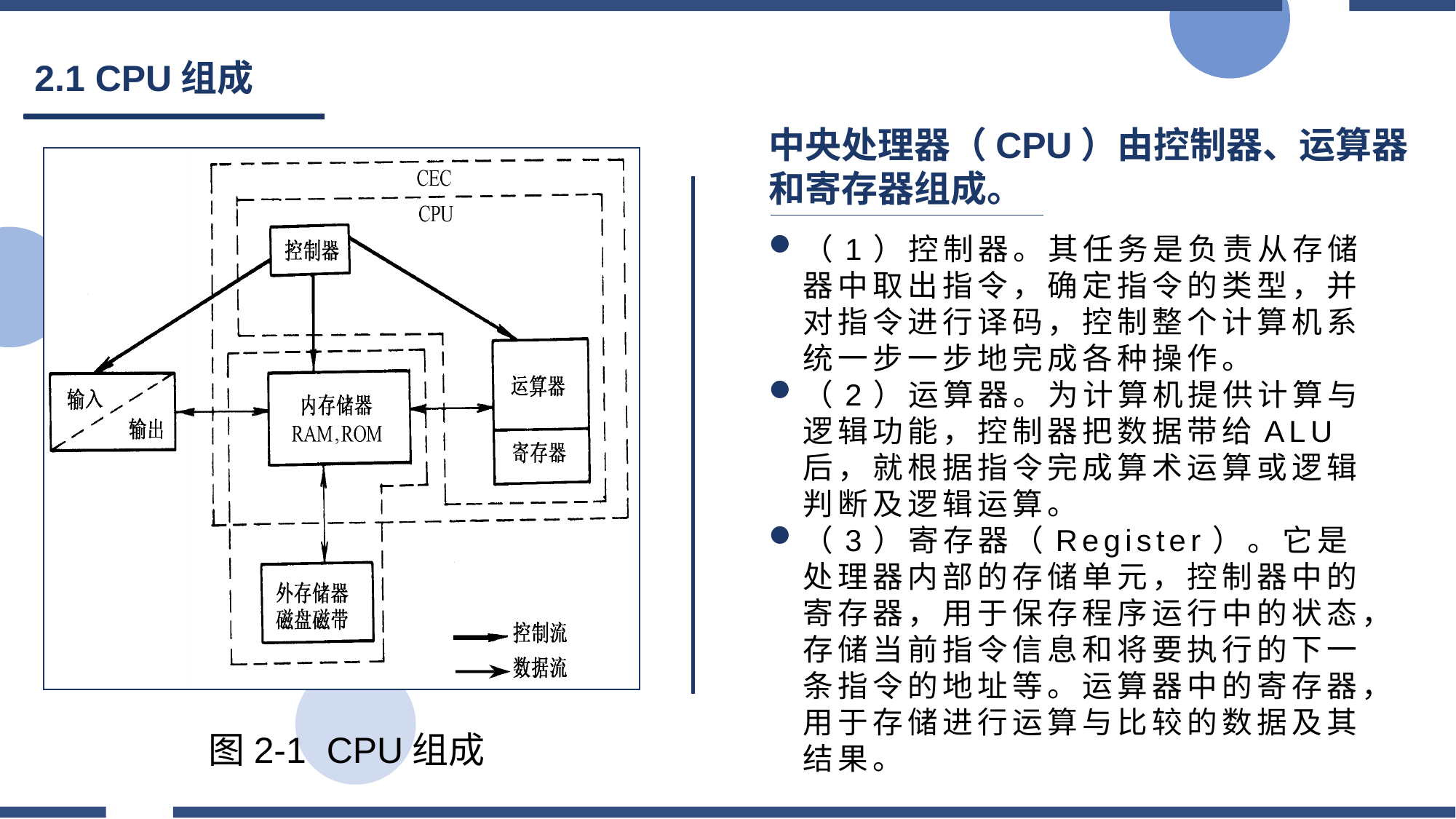

# 2.1 CPU组成
中央处理器（CPU）由控制器、运算器和寄存器组成。

（1）控制器。其任务是负责从存储器中取出指令，确定指令的类型，并对指令进行译码，控制整个计算机系统一步一步地完成各种操作。
（2）运算器。为计算机提供计算与逻辑功能，控制器把数据带给ALU后，就根据指令完成算术运算或逻辑判断及逻辑运算。
（3）寄存器（Register）。它是处理器内部的存储单元，控制器中的寄存器，用于保存程序运行中的状态，存储当前指令信息和将要执行的下一条指令的地址等。运算器中的寄存器，用于存储进行运算与比较的数据及其结果。
图2-1  CPU组成